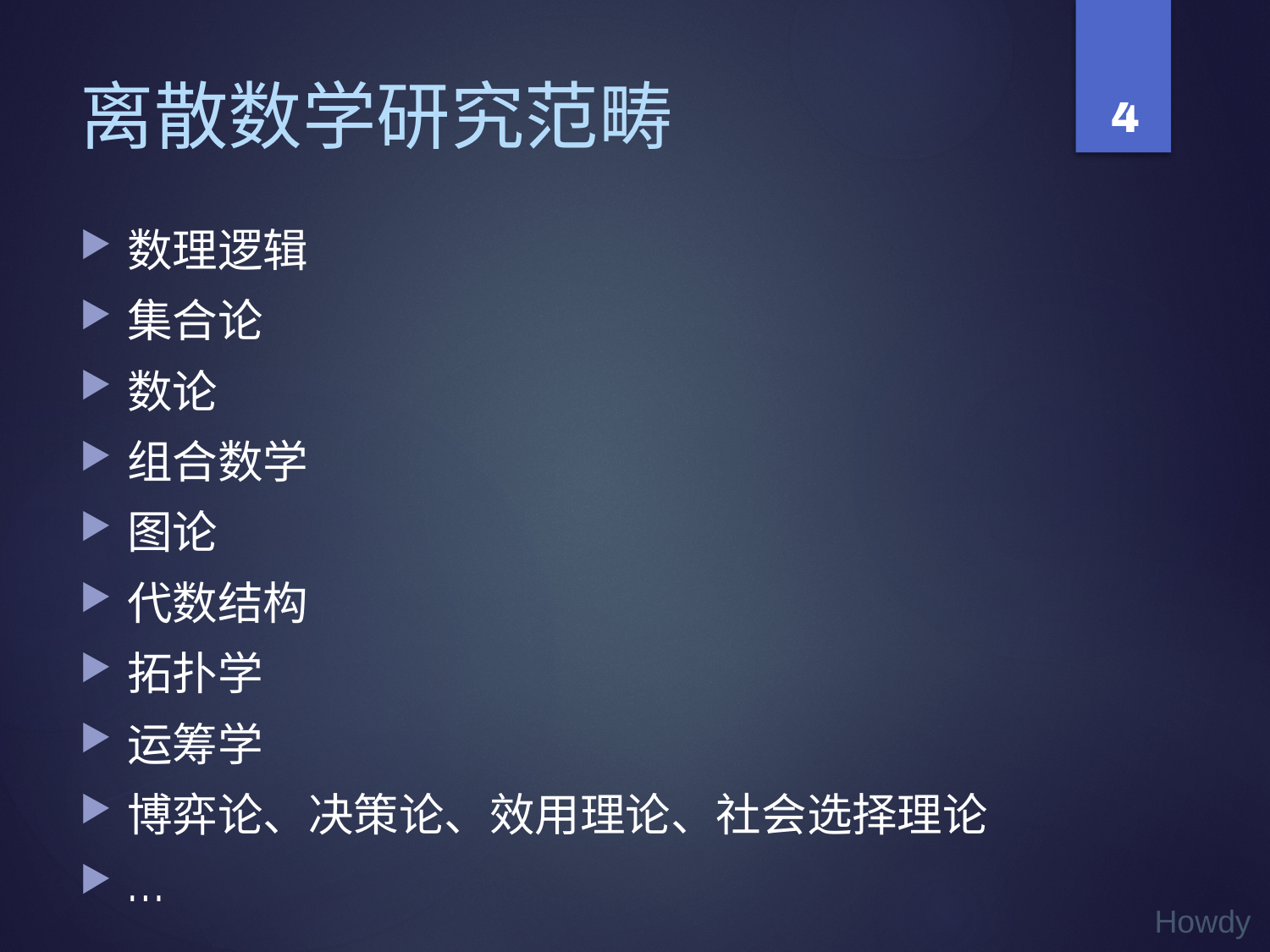

4
# 离散数学研究范畴
数理逻辑
集合论
数论
组合数学
图论
代数结构
拓扑学
运筹学
博弈论、决策论、效用理论、社会选择理论
…